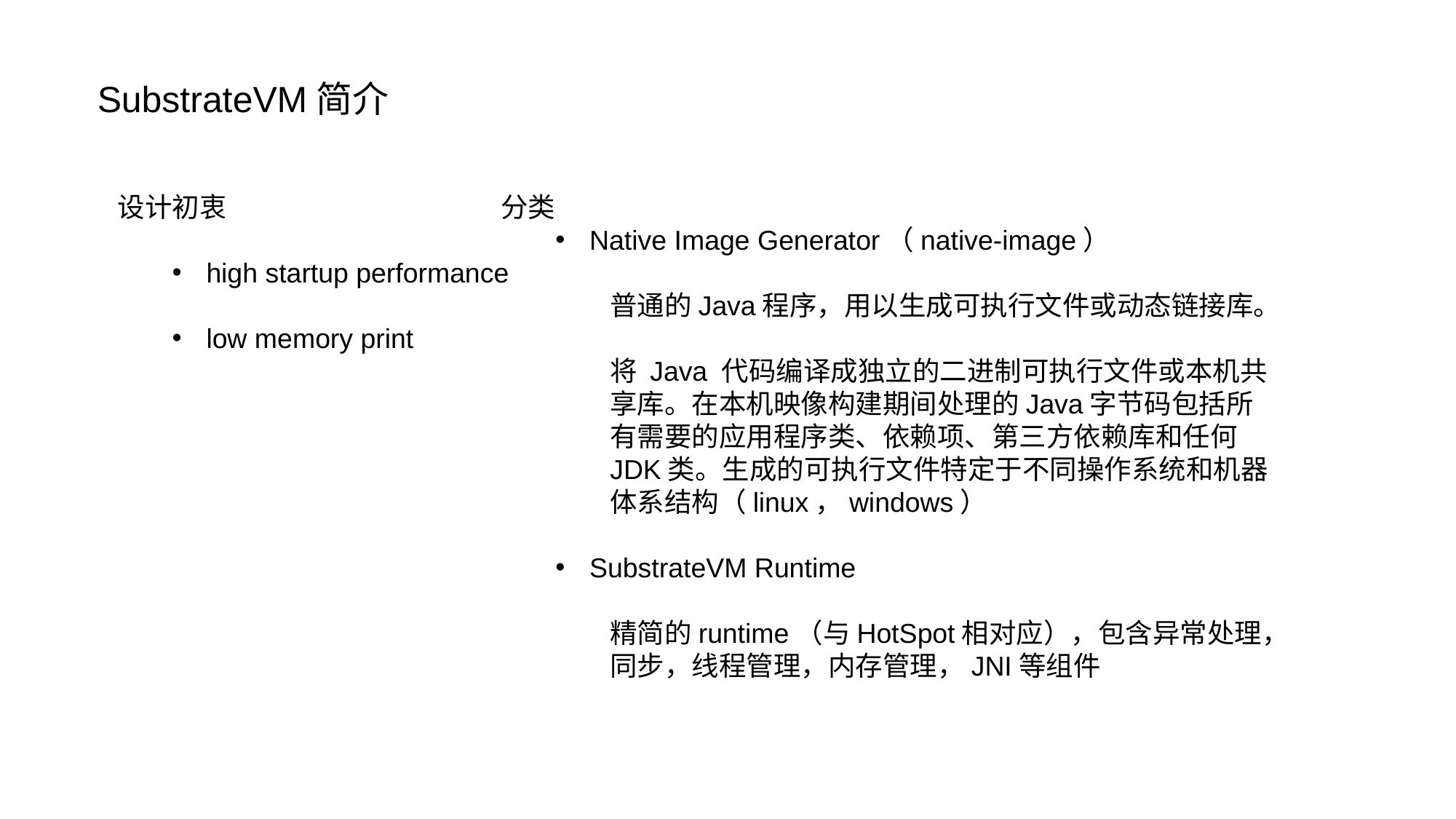

# SubstrateVM简介
设计初衷
high startup performance
low memory print
分类
Native Image Generator（native-image）
普通的Java程序，用以生成可执行文件或动态链接库。

将 Java 代码编译成独立的二进制可执行文件或本机共享库。在本机映像构建期间处理的Java字节码包括所有需要的应用程序类、依赖项、第三方依赖库和任何JDK类。生成的可执行文件特定于不同操作系统和机器体系结构（linux，windows）
SubstrateVM Runtime
精简的runtime（与HotSpot相对应），包含异常处理，同步，线程管理，内存管理，JNI等组件